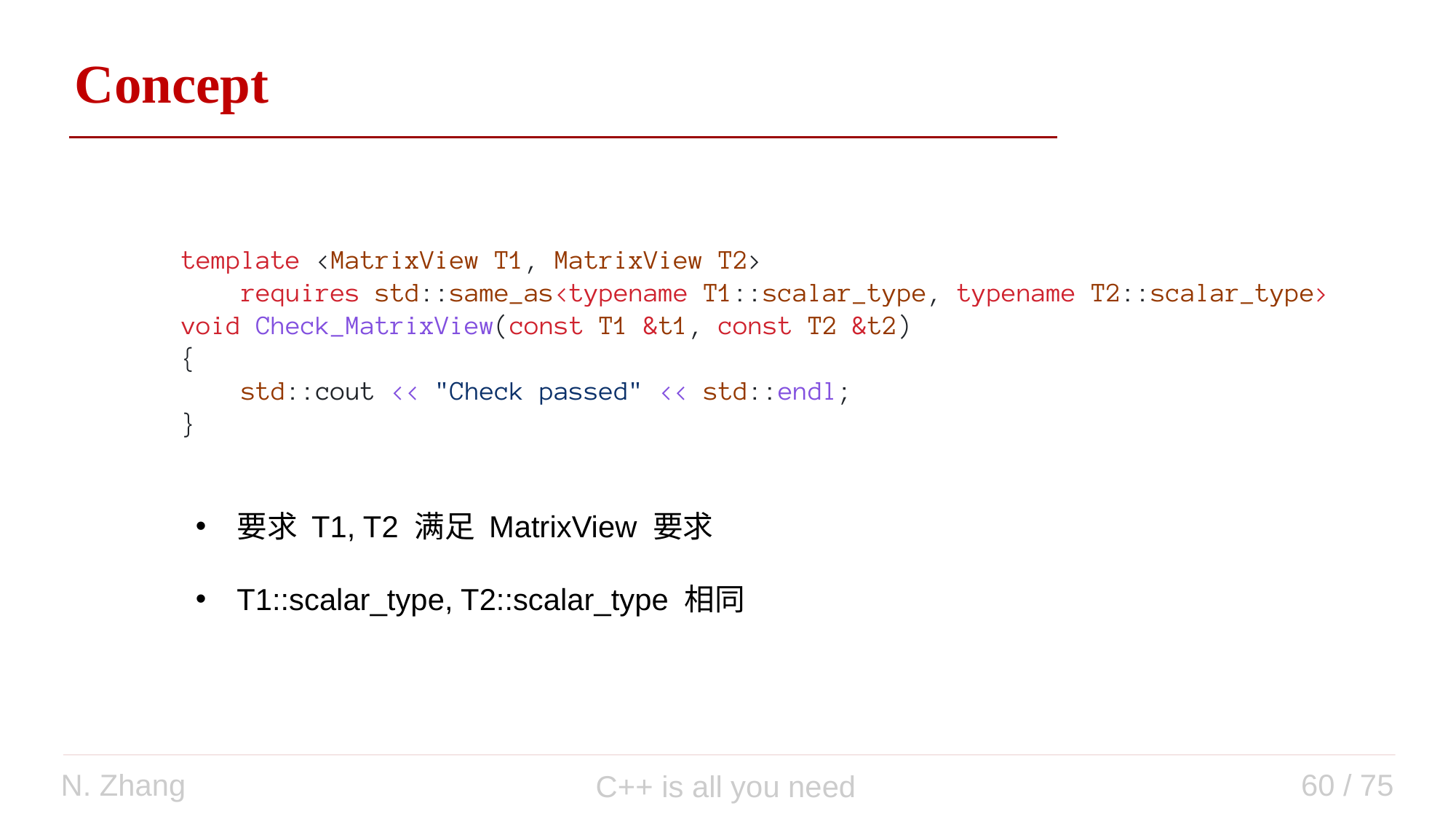

Concept
        template <MatrixView T1, MatrixView T2>
            requires std::same_as<typename T1::scalar_type, typename T2::scalar_type>
        void Check_MatrixView(const T1 &t1, const T2 &t2)
        {
            std::cout << "Check passed" << std::endl;
        }
要求 T1, T2 满足 MatrixView 要求

T1::scalar_type, T2::scalar_type 相同
N. Zhang
60 / 75
C++ is all you need